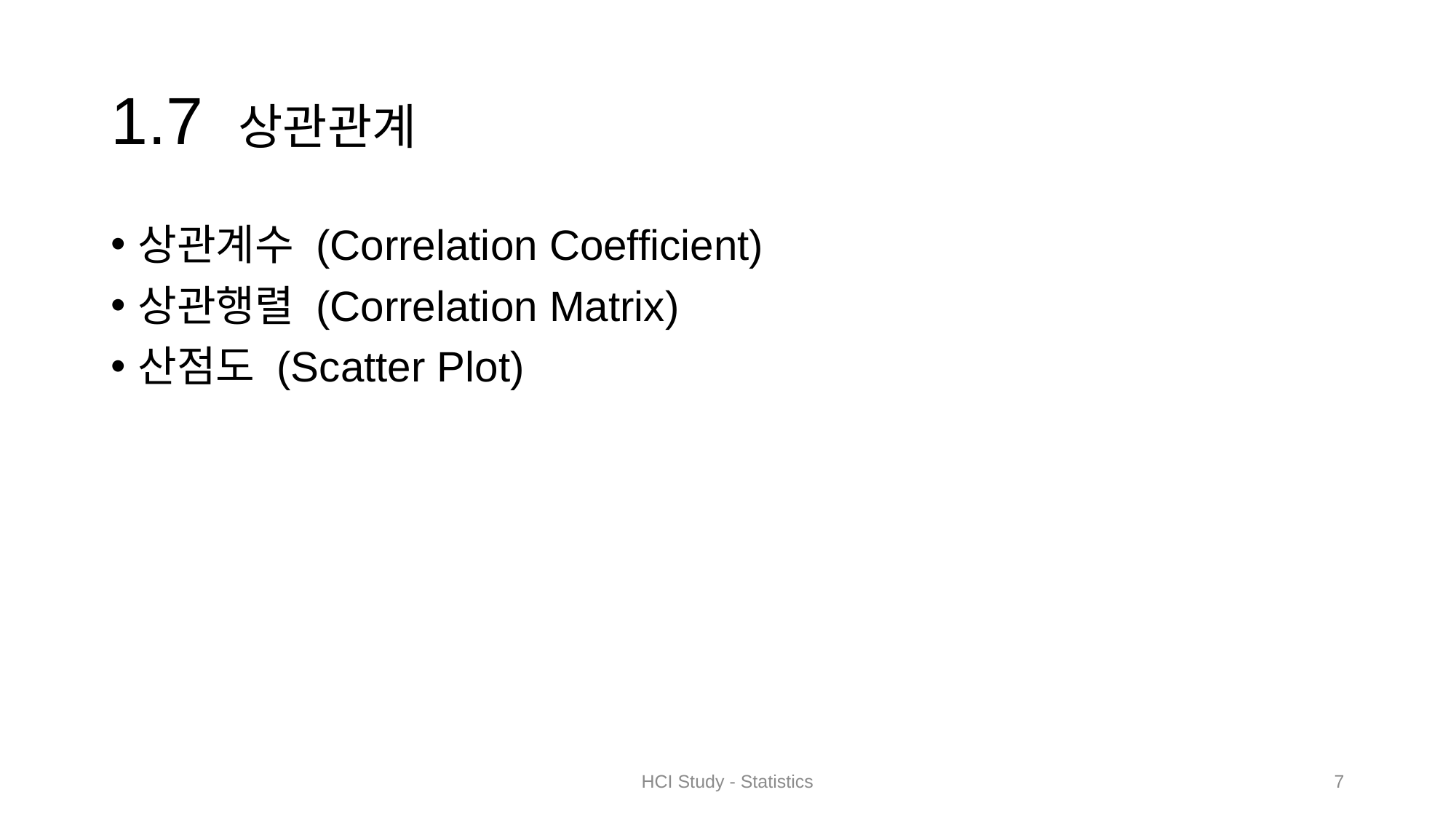

# 1.7 상관관계
상관계수 (Correlation Coefficient)
상관행렬 (Correlation Matrix)
산점도 (Scatter Plot)
HCI Study - Statistics
7